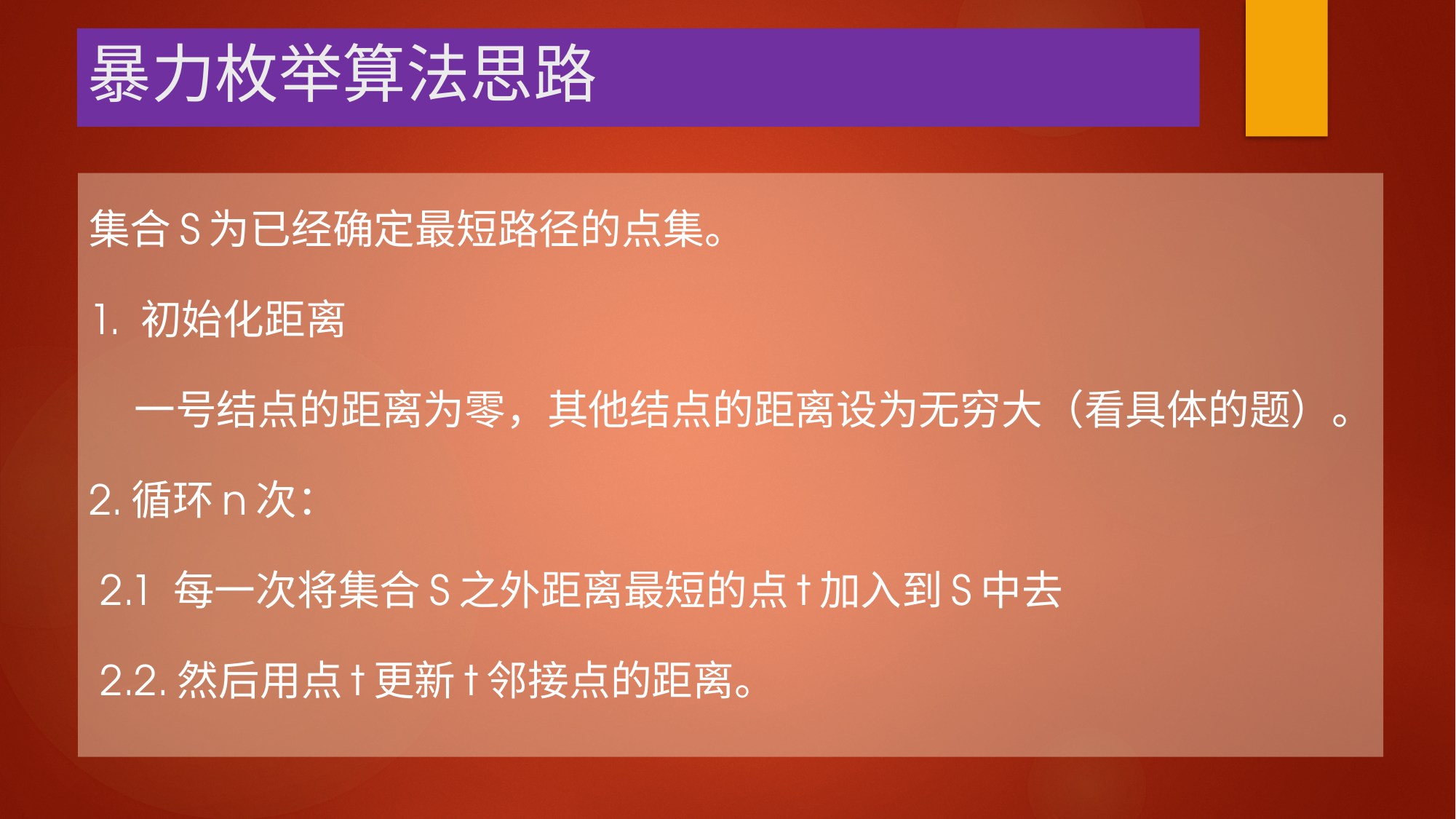

# 暴力枚举算法思路
集合S为已经确定最短路径的点集。
1. 初始化距离
    一号结点的距离为零，其他结点的距离设为无穷大（看具体的题）。
2.循环n次：
 2.1 每一次将集合S之外距离最短的点t加入到S中去
 2.2.然后用点t更新t邻接点的距离。